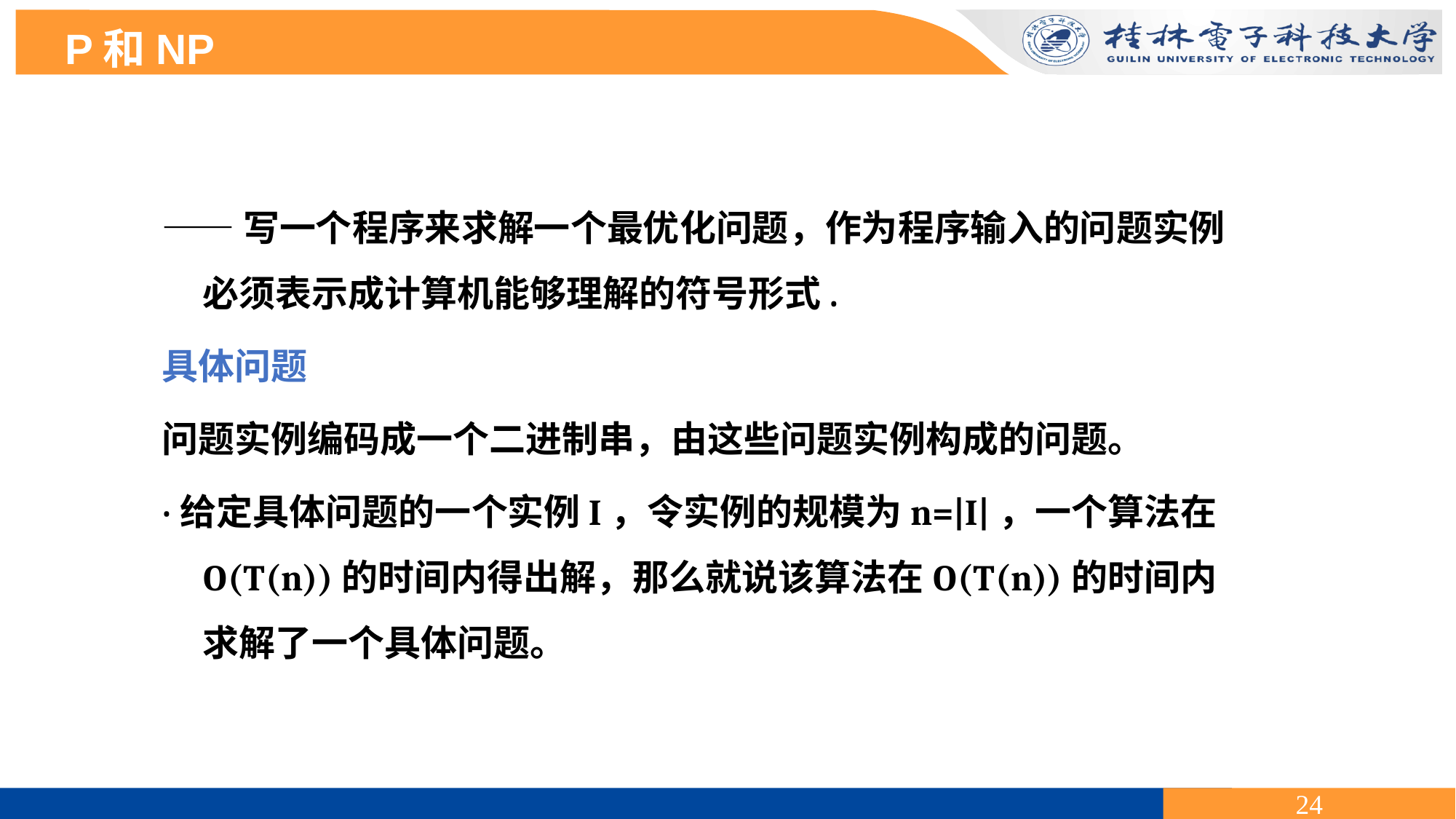

P和NP
——写一个程序来求解一个最优化问题，作为程序输入的问题实例必须表示成计算机能够理解的符号形式.
具体问题
问题实例编码成一个二进制串，由这些问题实例构成的问题。
·给定具体问题的一个实例I，令实例的规模为n=|I|，一个算法在O(T(n))的时间内得出解，那么就说该算法在O(T(n))的时间内求解了一个具体问题。